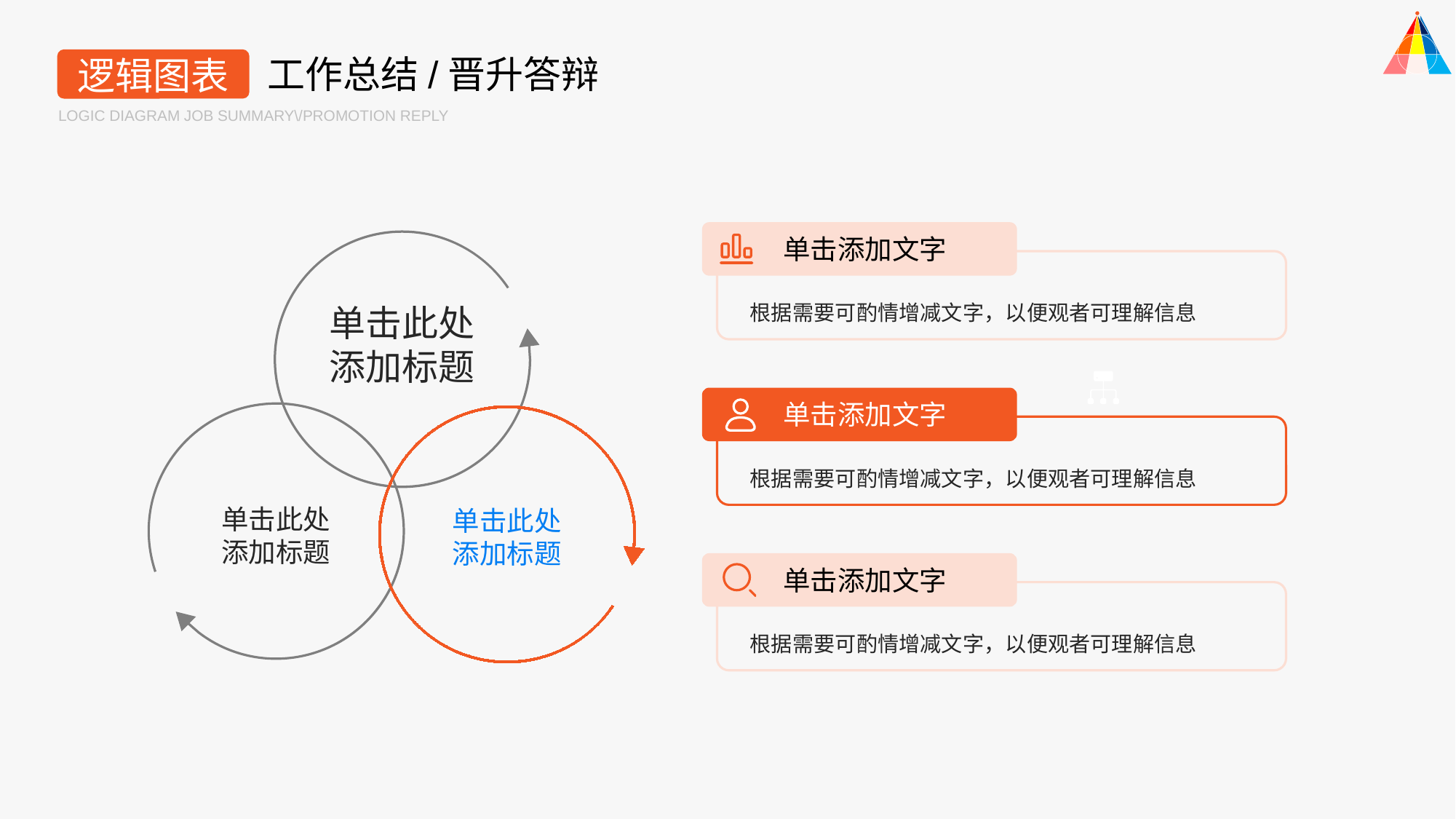

工作总结/晋升答辩

逻辑图表
LOGIC DIAGRAM JOB SUMMARY\/PROMOTION REPLY

单击添加文字

根据需要可酌情增减文字，以便观者可理解信息
单击此处
添加标题

单击添加文字

根据需要可酌情增减文字，以便观者可理解信息
单击此处
添加标题
单击此处
添加标题

单击添加文字

根据需要可酌情增减文字，以便观者可理解信息